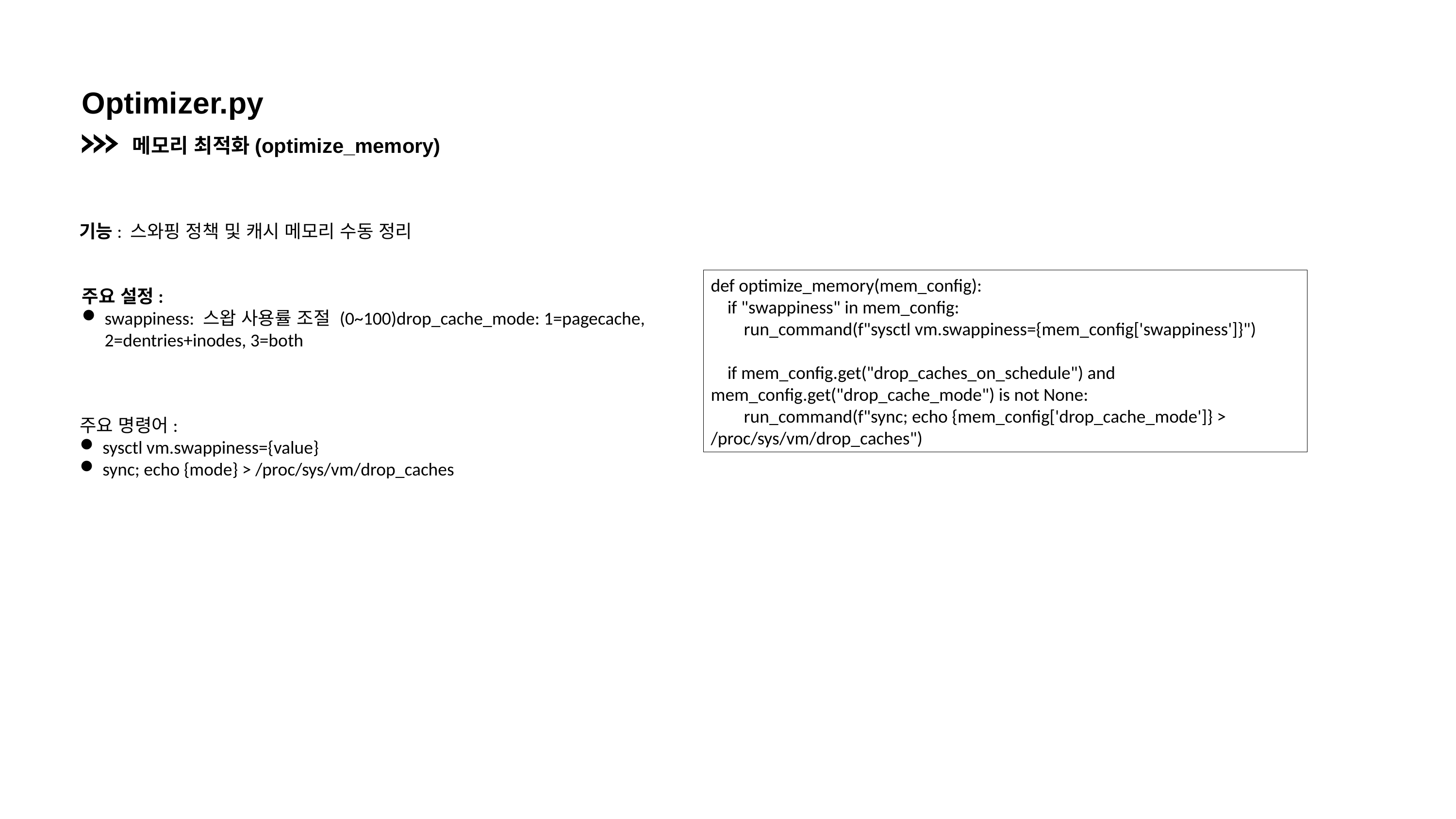

Optimizer.py
메모리 최적화(optimize_memory)

기능: 스와핑 정책 및 캐시 메모리 수동 정리
def optimize_memory(mem_config):
    if "swappiness" in mem_config:
        run_command(f"sysctl vm.swappiness={mem_config['swappiness']}")

    if mem_config.get("drop_caches_on_schedule") and mem_config.get("drop_cache_mode") is not None:
        run_command(f"sync; echo {mem_config['drop_cache_mode']} > /proc/sys/vm/drop_caches")
주요 설정:
swappiness: 스왑 사용률 조절 (0~100)drop_cache_mode: 1=pagecache, 2=dentries+inodes, 3=both
주요 명령어:
sysctl vm.swappiness={value}
sync; echo {mode} > /proc/sys/vm/drop_caches